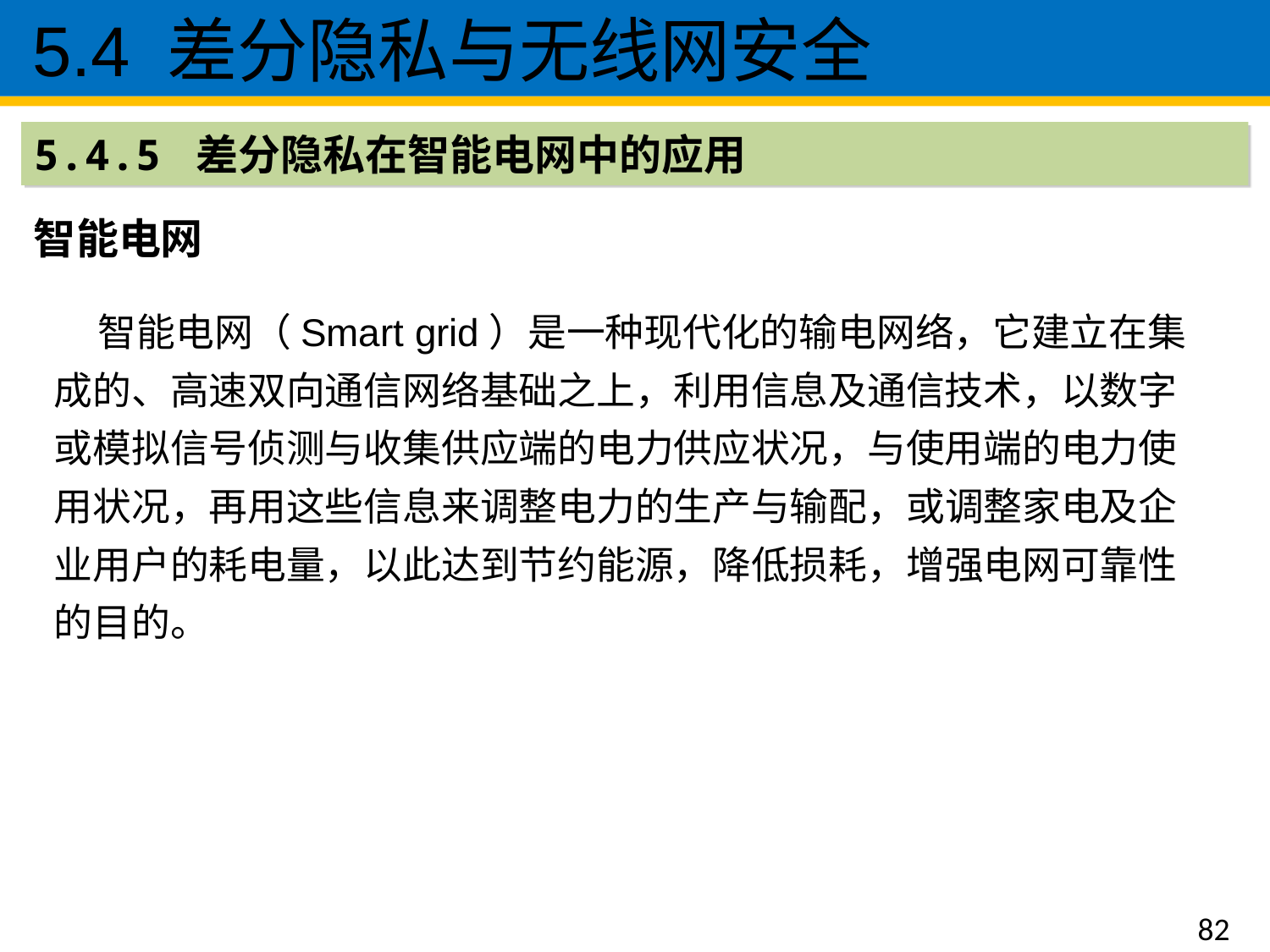

5.4 差分隐私与无线网安全
5.4.5 差分隐私在智能电网中的应用
智能电网
    智能电网（Smart grid）是一种现代化的输电网络，它建立在集成的、高速双向通信网络基础之上，利用信息及通信技术，以数字或模拟信号侦测与收集供应端的电力供应状况，与使用端的电力使用状况，再用这些信息来调整电力的生产与输配，或调整家电及企业用户的耗电量，以此达到节约能源，降低损耗，增强电网可靠性的目的。
82